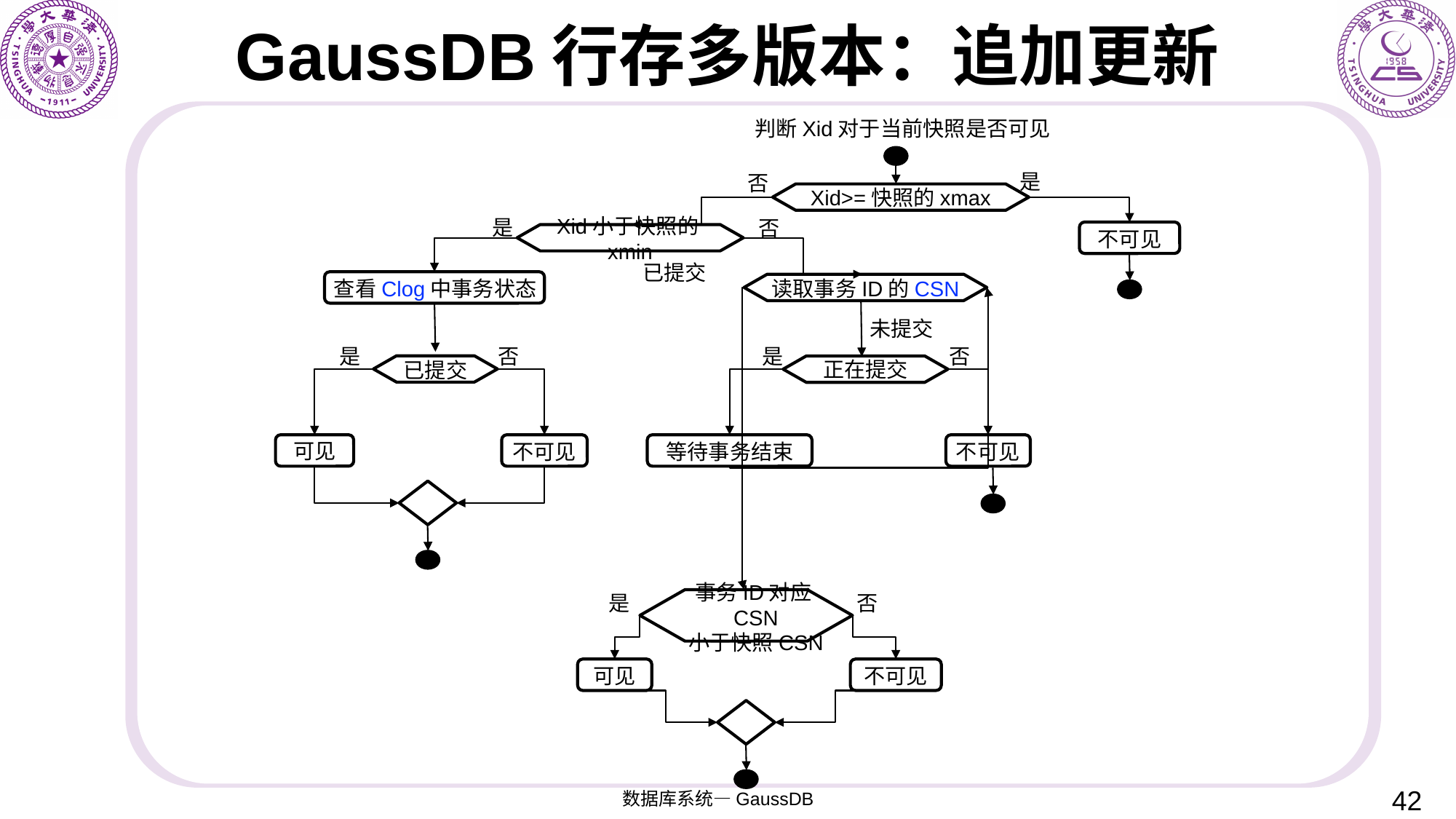

# GaussDB行存多版本：追加更新

判断Xid对于当前快照是否可见

是
否
Xid>=快照的xmax

是
Xid小于快照的xmin

不可见

已提交
查看Clog中事务状态

读取事务ID的CSN

未提交
是
是
否
否
正在提交

已提交

可见

不可见

等待事务结束

不可见

事务ID对应CSN
小于快照CSN

是
否
可见

不可见

否
42
数据库系统—GaussDB